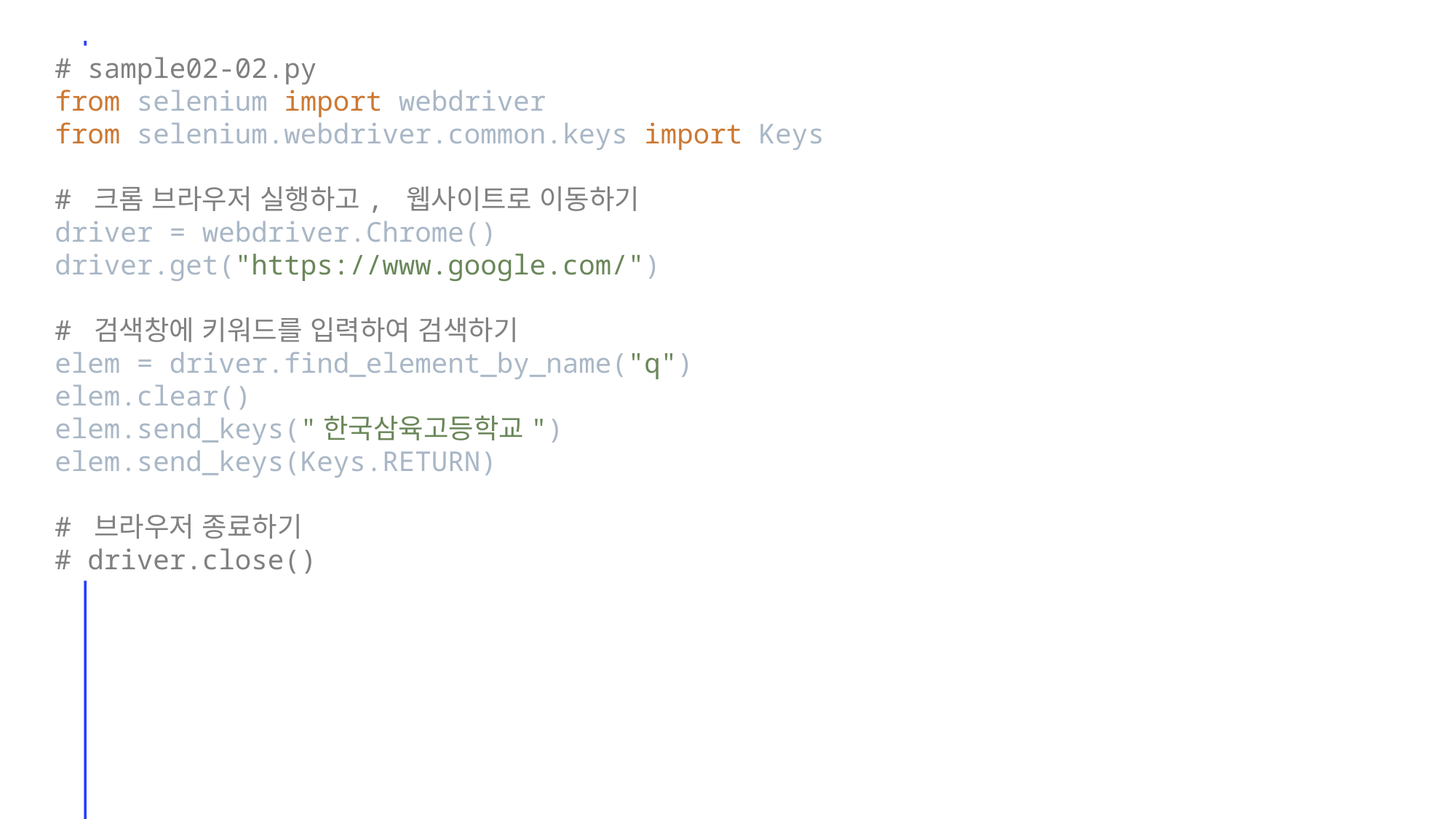

# sample02-02.py
from selenium import webdriver
from selenium.webdriver.common.keys import Keys
# 크롬 브라우저 실행하고, 웹사이트로 이동하기
driver = webdriver.Chrome()
driver.get("https://www.google.com/")
# 검색창에 키워드를 입력하여 검색하기
elem = driver.find_element_by_name("q")
elem.clear()
elem.send_keys("한국삼육고등학교")
elem.send_keys(Keys.RETURN)
# 브라우저 종료하기
# driver.close()